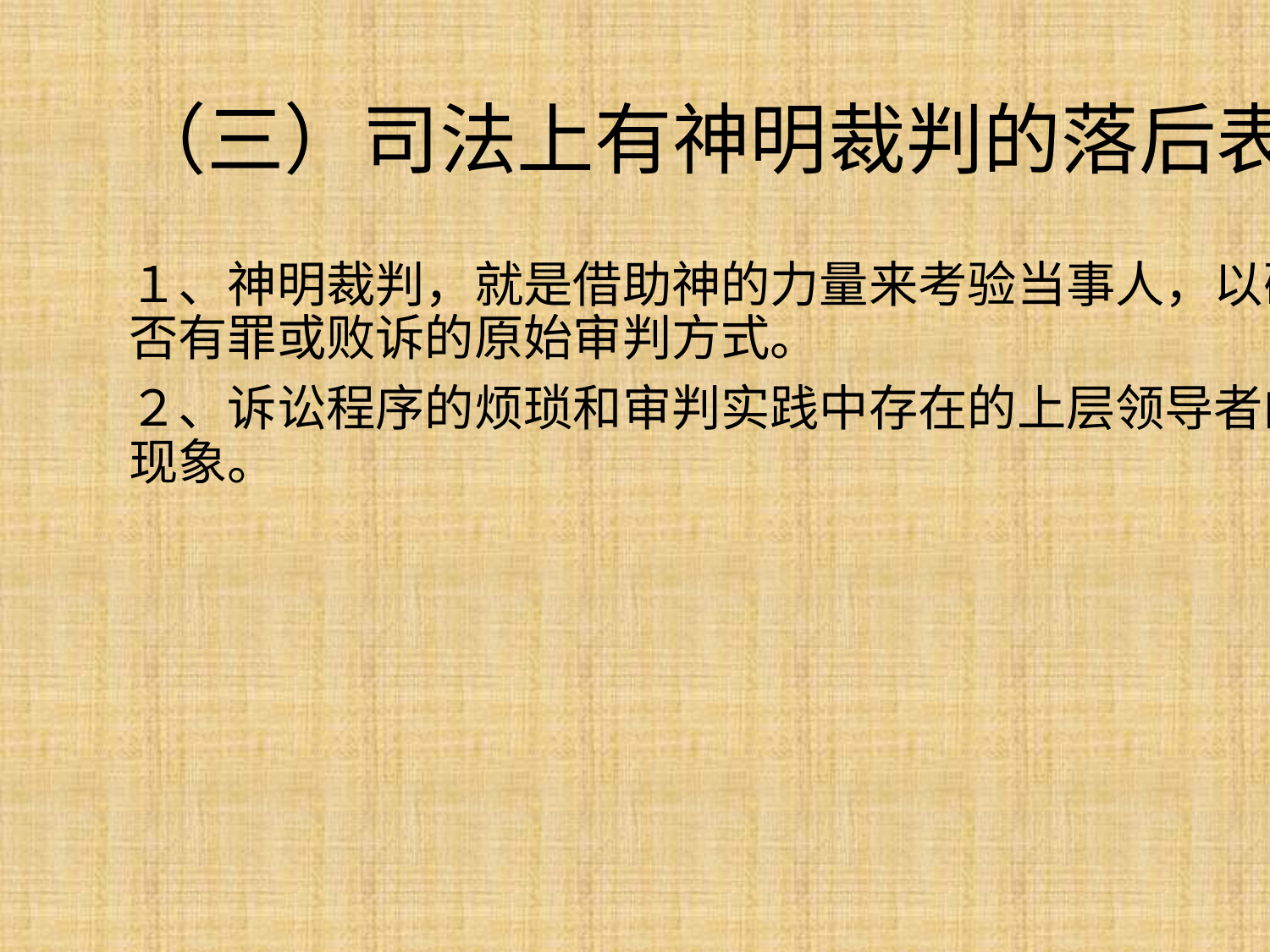

# （三）司法上有神明裁判的落后表现
１、神明裁判，就是借助神的力量来考验当事人，以确定被告人是否有罪或败诉的原始审判方式。
２、诉讼程序的烦琐和审判实践中存在的上层领导者的专断和刑讯现象。